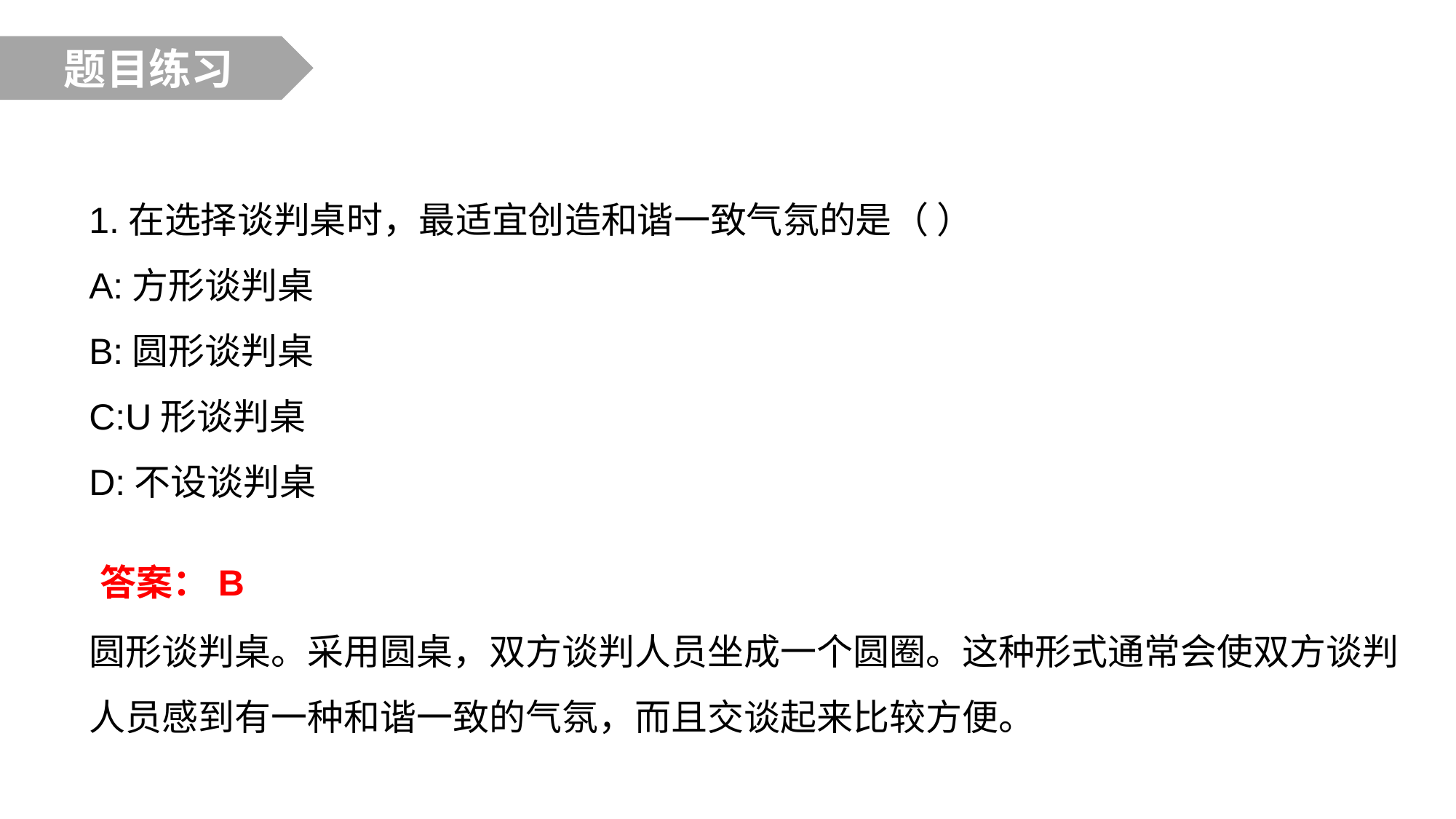

题目练习
1.在选择谈判桌时，最适宜创造和谐一致气氛的是（ ）
A:方形谈判桌
B:圆形谈判桌
C:U形谈判桌
D:不设谈判桌
答案：B
圆形谈判桌。采用圆桌，双方谈判人员坐成一个圆圈。这种形式通常会使双方谈判人员感到有一种和谐一致的气氛，而且交谈起来比较方便。